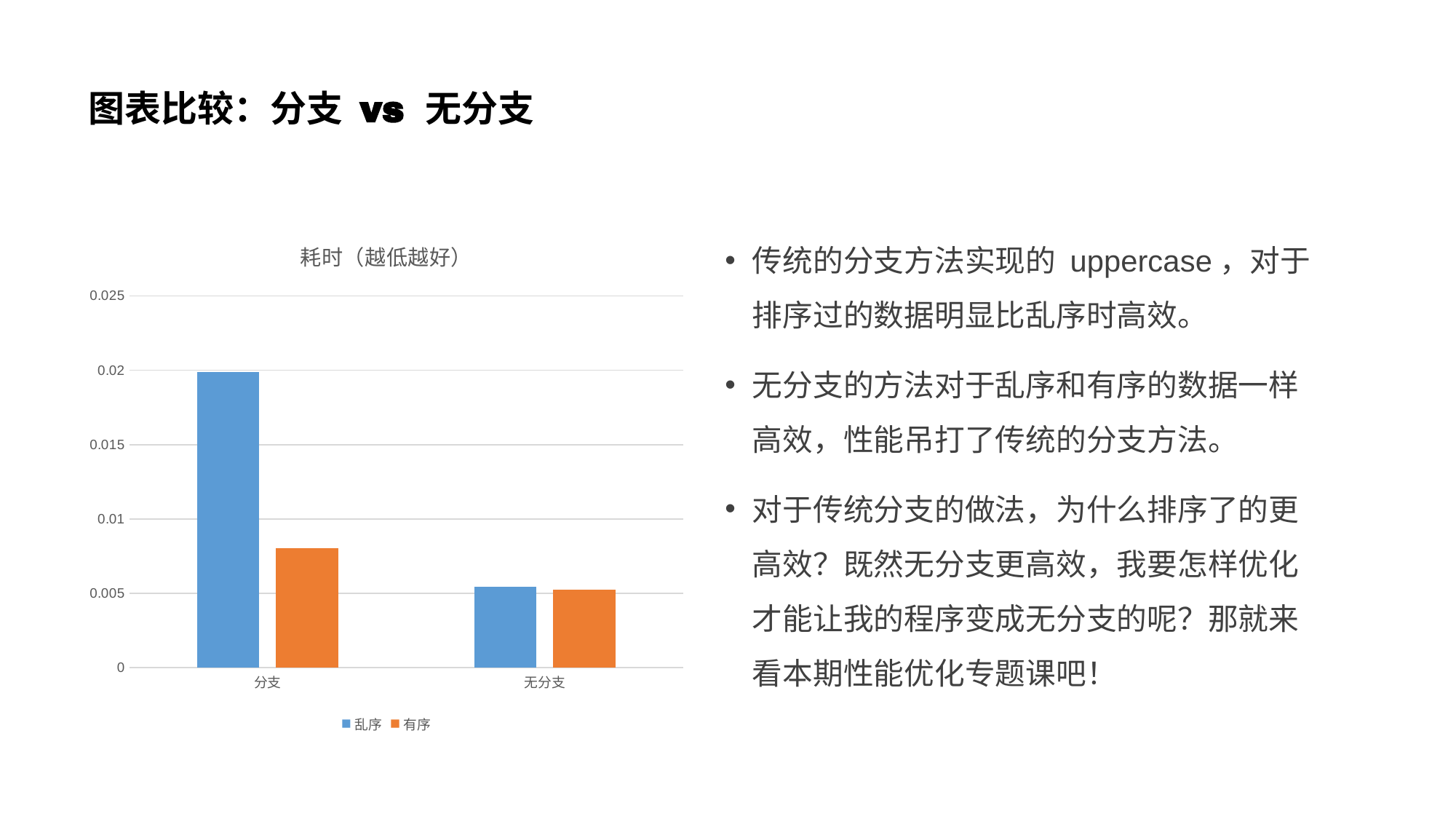

# 图表比较：分支 vs 无分支

### Chart: 耗时（越低越好）

| Category | 乱序 | 有序 |
|---|---|---|
| 分支 | 0.01987 | 0.008048 |
| 无分支 | 0.005418 | 0.005234 |
传统的分支方法实现的 uppercase，对于排序过的数据明显比乱序时高效。
无分支的方法对于乱序和有序的数据一样高效，性能吊打了传统的分支方法。
对于传统分支的做法，为什么排序了的更高效？既然无分支更高效，我要怎样优化才能让我的程序变成无分支的呢？那就来看本期性能优化专题课吧！